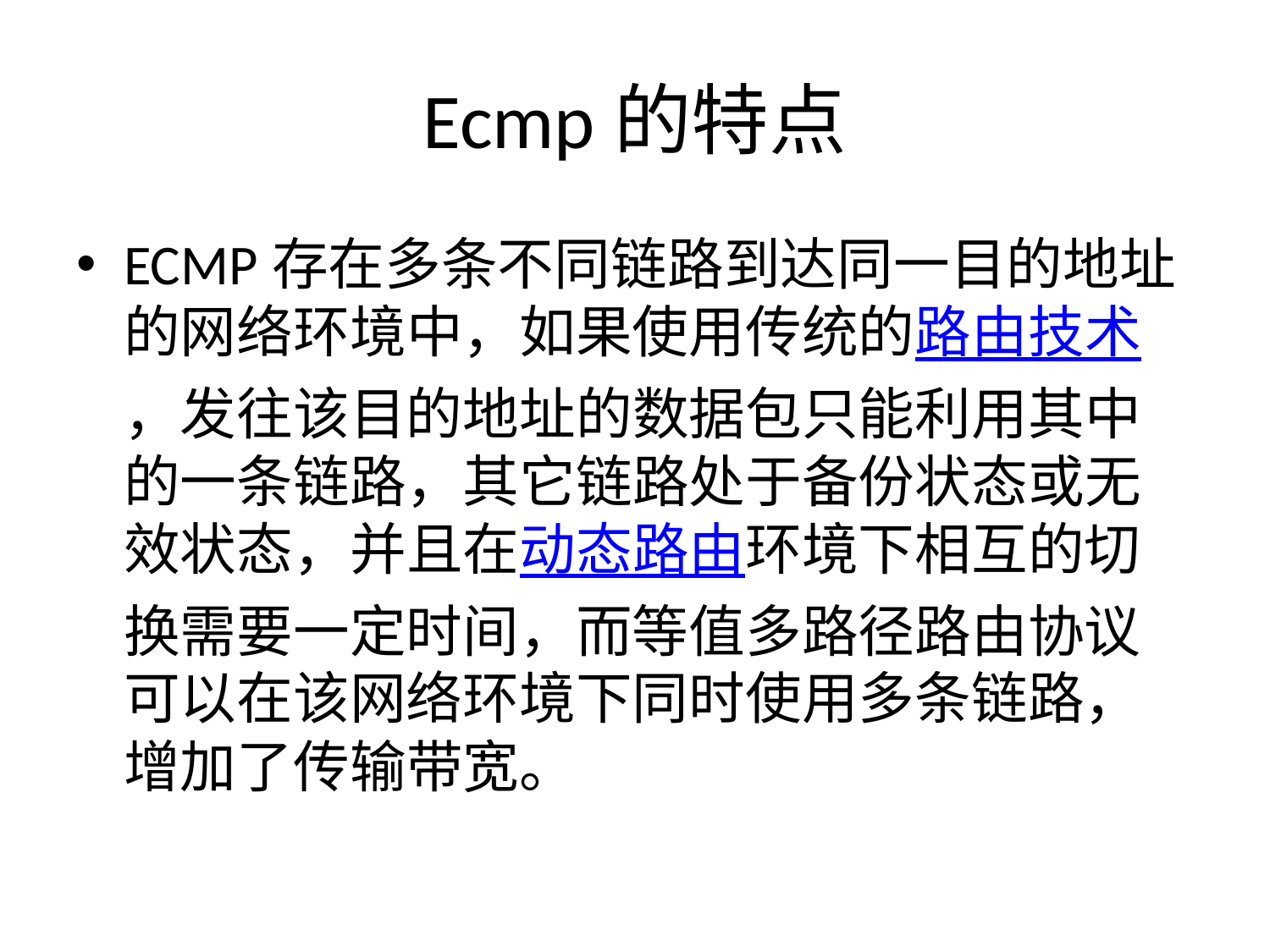

# Ecmp的特点
ECMP存在多条不同链路到达同一目的地址的网络环境中，如果使用传统的路由技术，发往该目的地址的数据包只能利用其中的一条链路，其它链路处于备份状态或无效状态，并且在动态路由环境下相互的切换需要一定时间，而等值多路径路由协议可以在该网络环境下同时使用多条链路，增加了传输带宽。